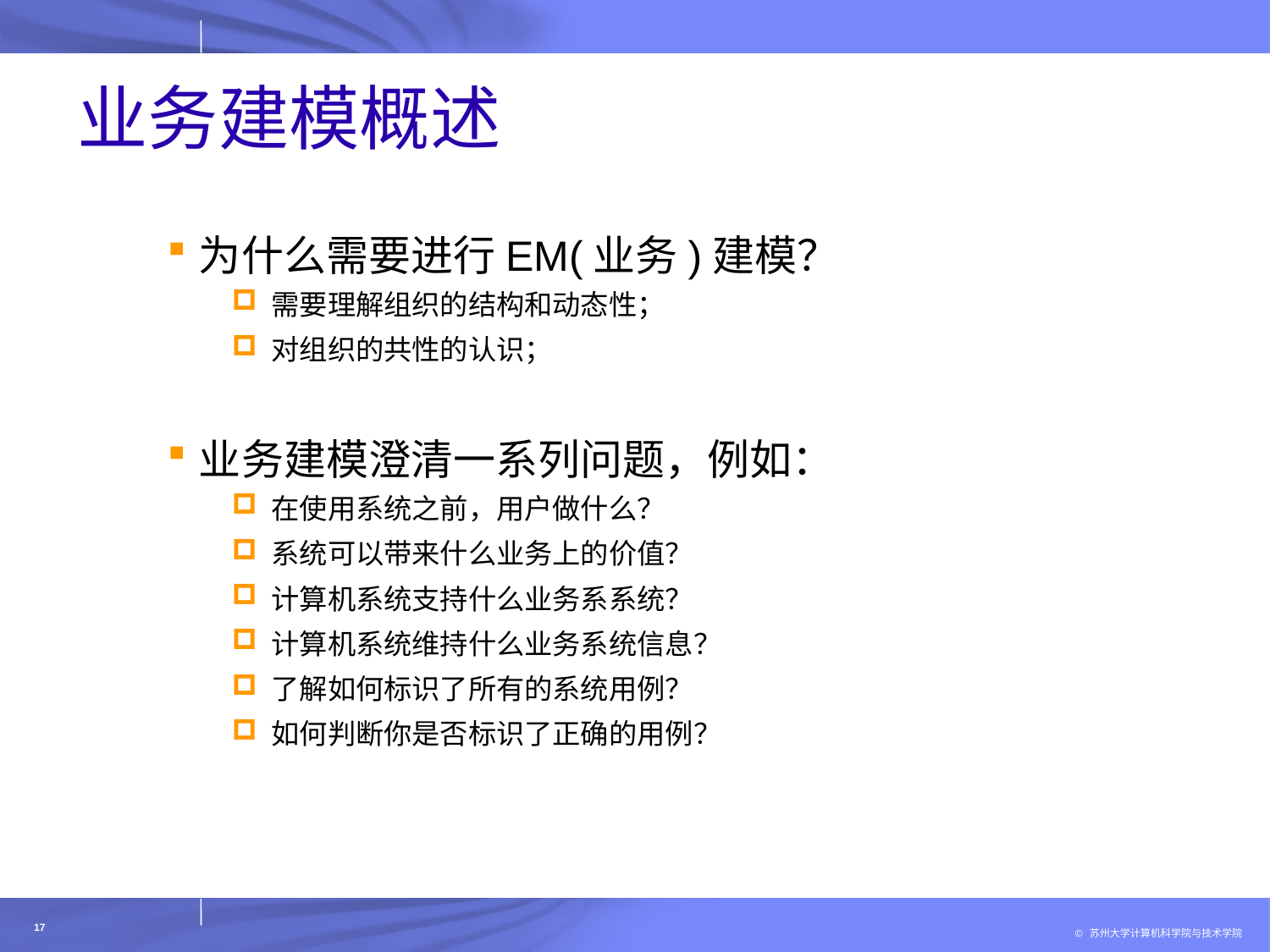

# 业务建模概述
为什么需要进行EM(业务)建模？
需要理解组织的结构和动态性；
对组织的共性的认识；

业务建模澄清一系列问题，例如：
在使用系统之前，用户做什么？
系统可以带来什么业务上的价值？
计算机系统支持什么业务系系统？
计算机系统维持什么业务系统信息？
了解如何标识了所有的系统用例？
如何判断你是否标识了正确的用例？
17